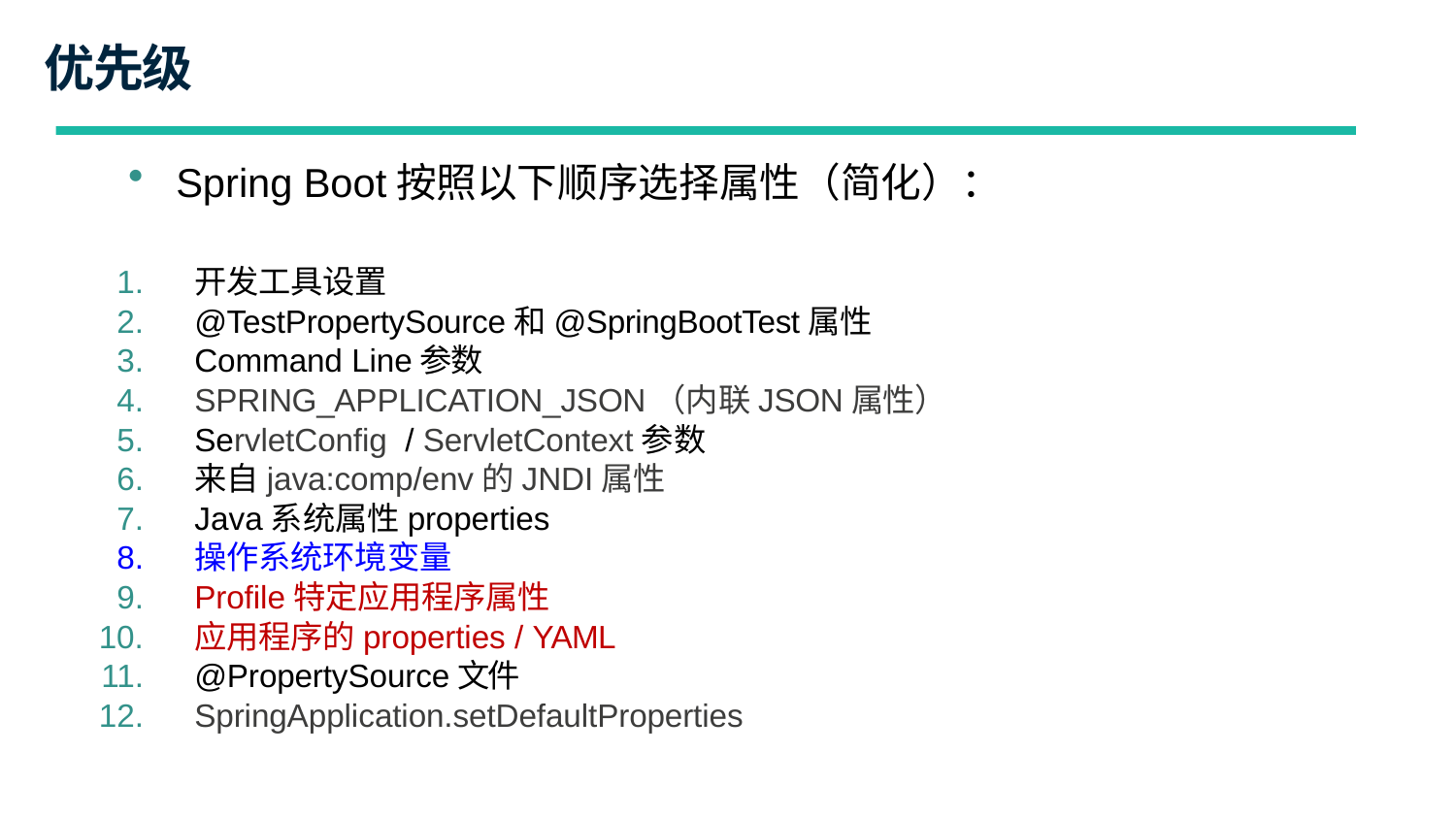

55
# 优先级
Spring Boot按照以下顺序选择属性（简化）：

开发工具设置
@TestPropertySource和@SpringBootTest属性
Command Line参数
SPRING_APPLICATION_JSON（内联JSON属性）
ServletConfig  / ServletContext参数
来自java:comp/env的JNDI属性
Java系统属性properties
操作系统环境变量
Profile特定应用程序属性
应用程序的properties / YAML
@PropertySource文件
SpringApplication.setDefaultProperties